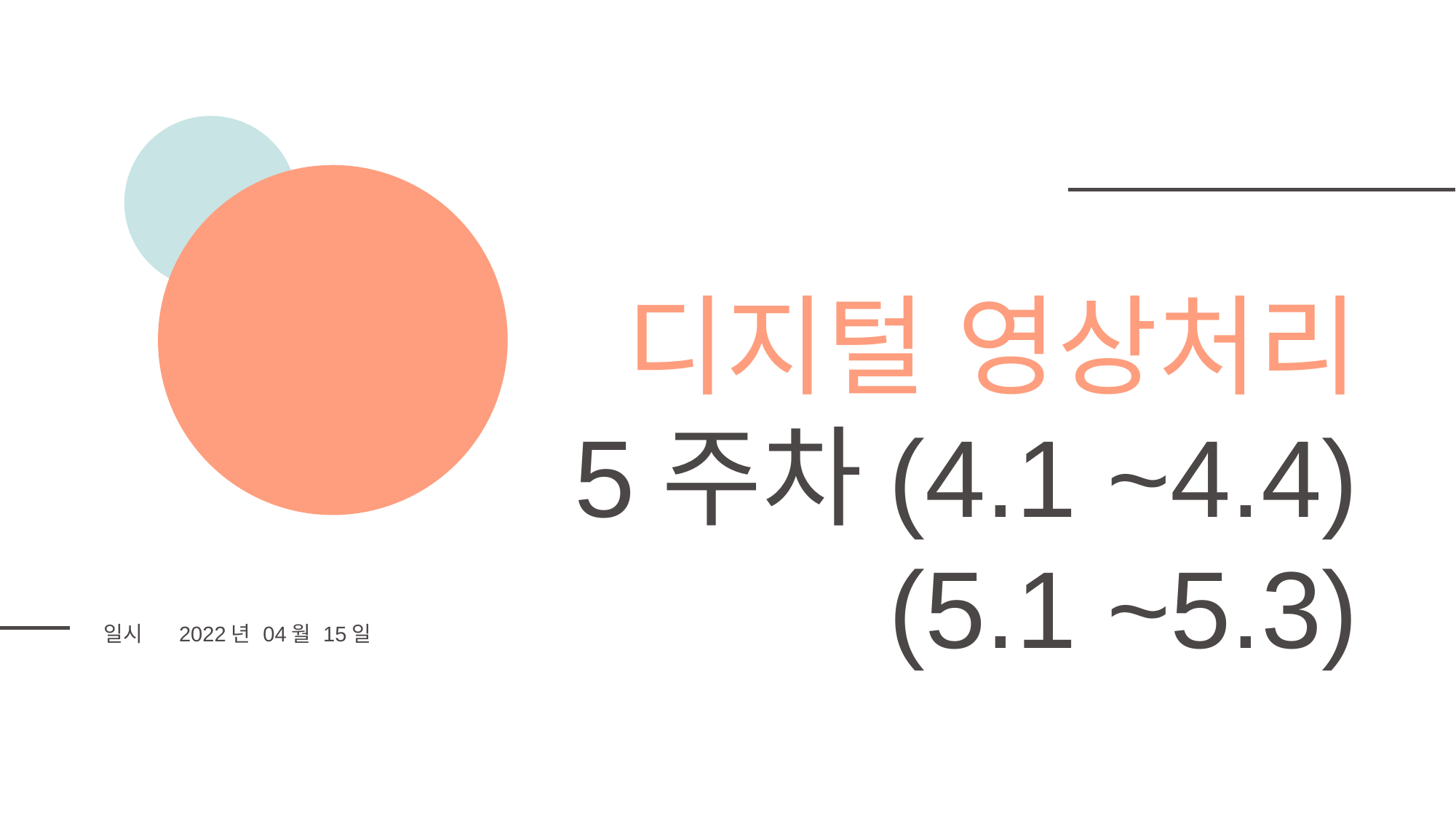

디지털 영상처리
5주차(4.1 ~4.4)
	 (5.1 ~5.3)
| 일시 | 2022년 04월 15일 |
| --- | --- |